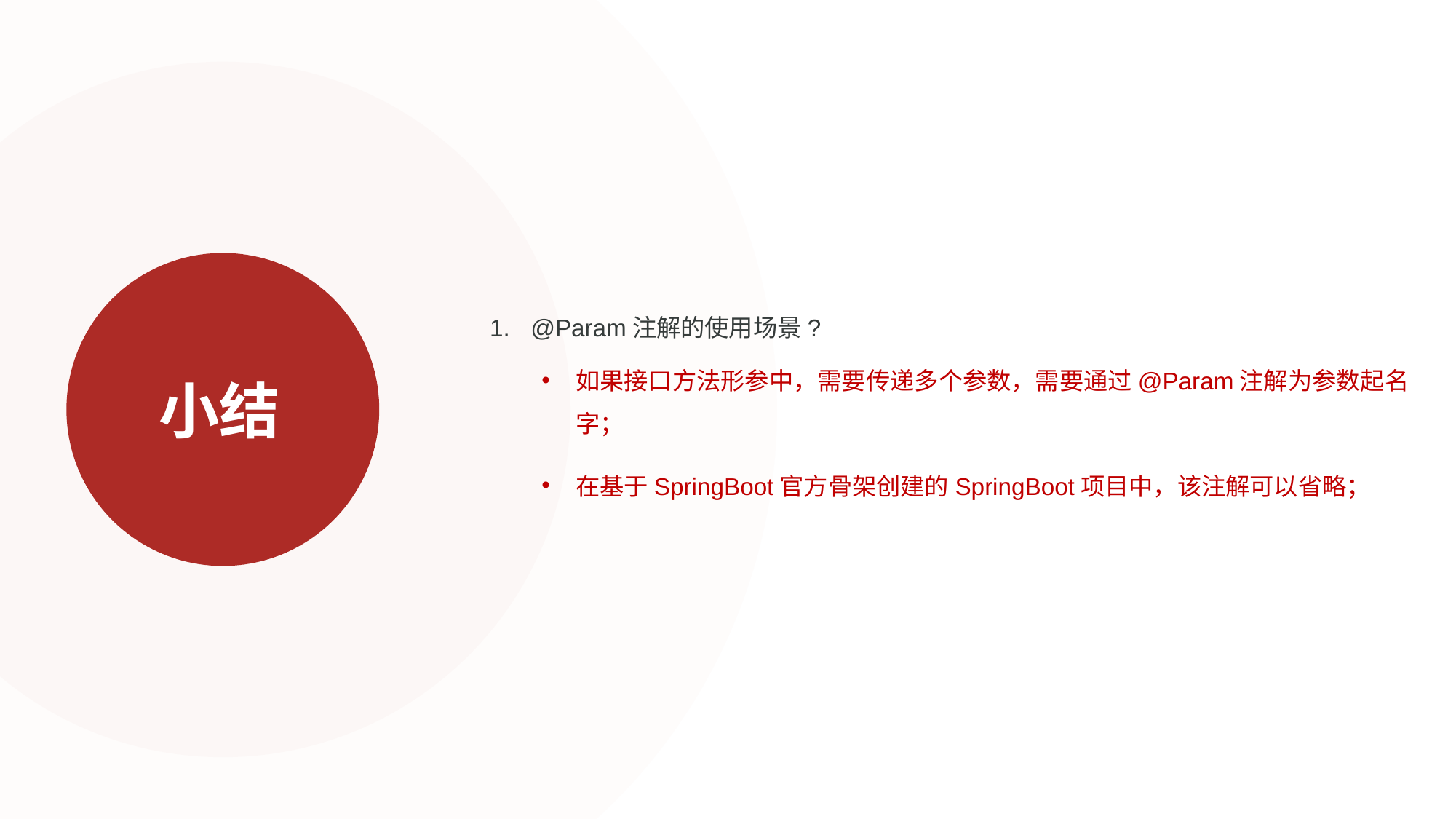

@Param注解的使用场景?
如果接口方法形参中，需要传递多个参数，需要通过@Param注解为参数起名字；
在基于SpringBoot官方骨架创建的SpringBoot项目中，该注解可以省略；